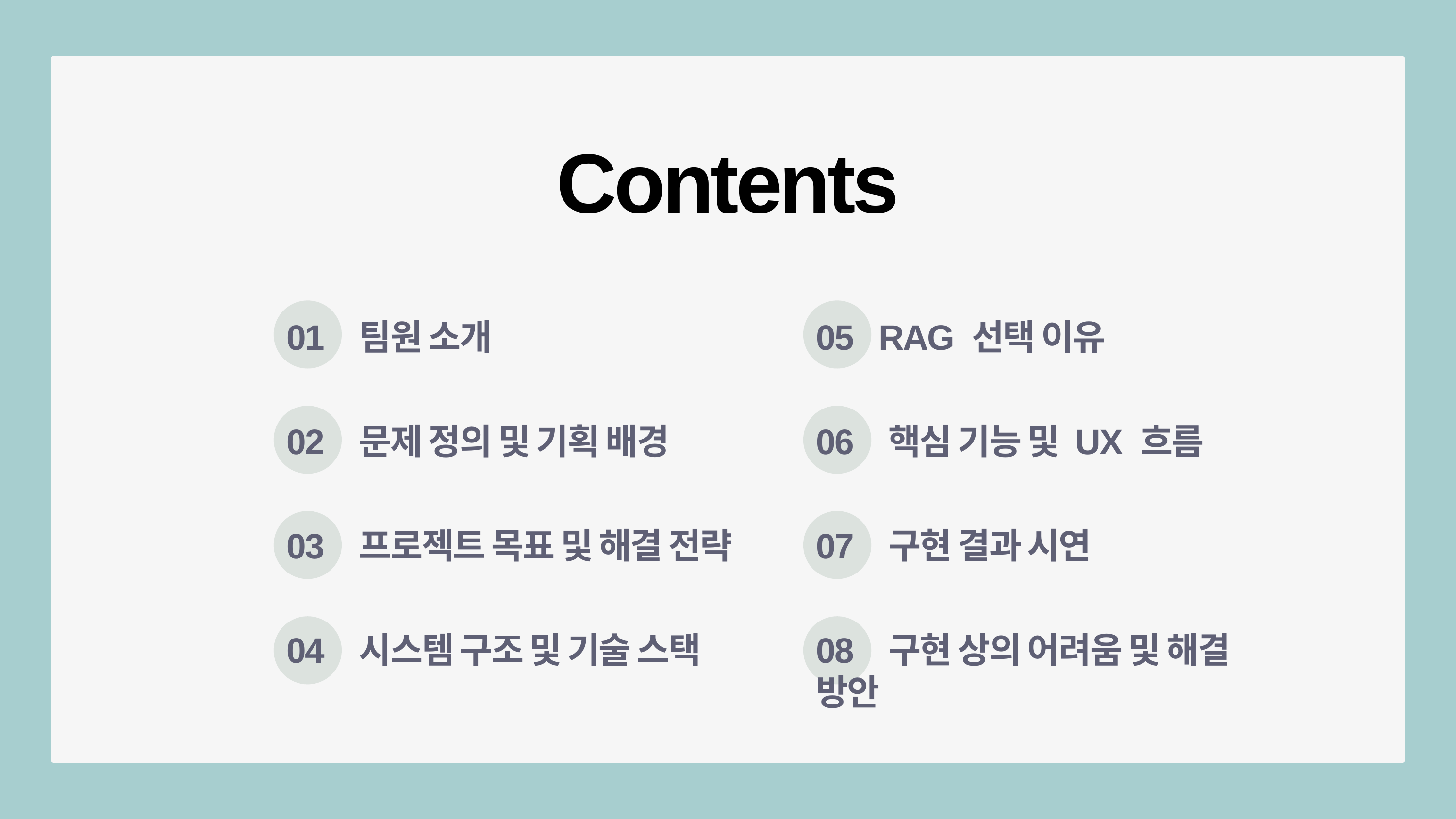

Contents

01   팀원 소개
05   RAG 선택 이유

02   문제 정의 및 기획 배경
06   핵심 기능 및 UX 흐름

03   프로젝트 목표 및 해결 전략
07   구현 결과 시연

04   시스템 구조 및 기술 스택
08   구현 상의 어려움 및 해결 방안